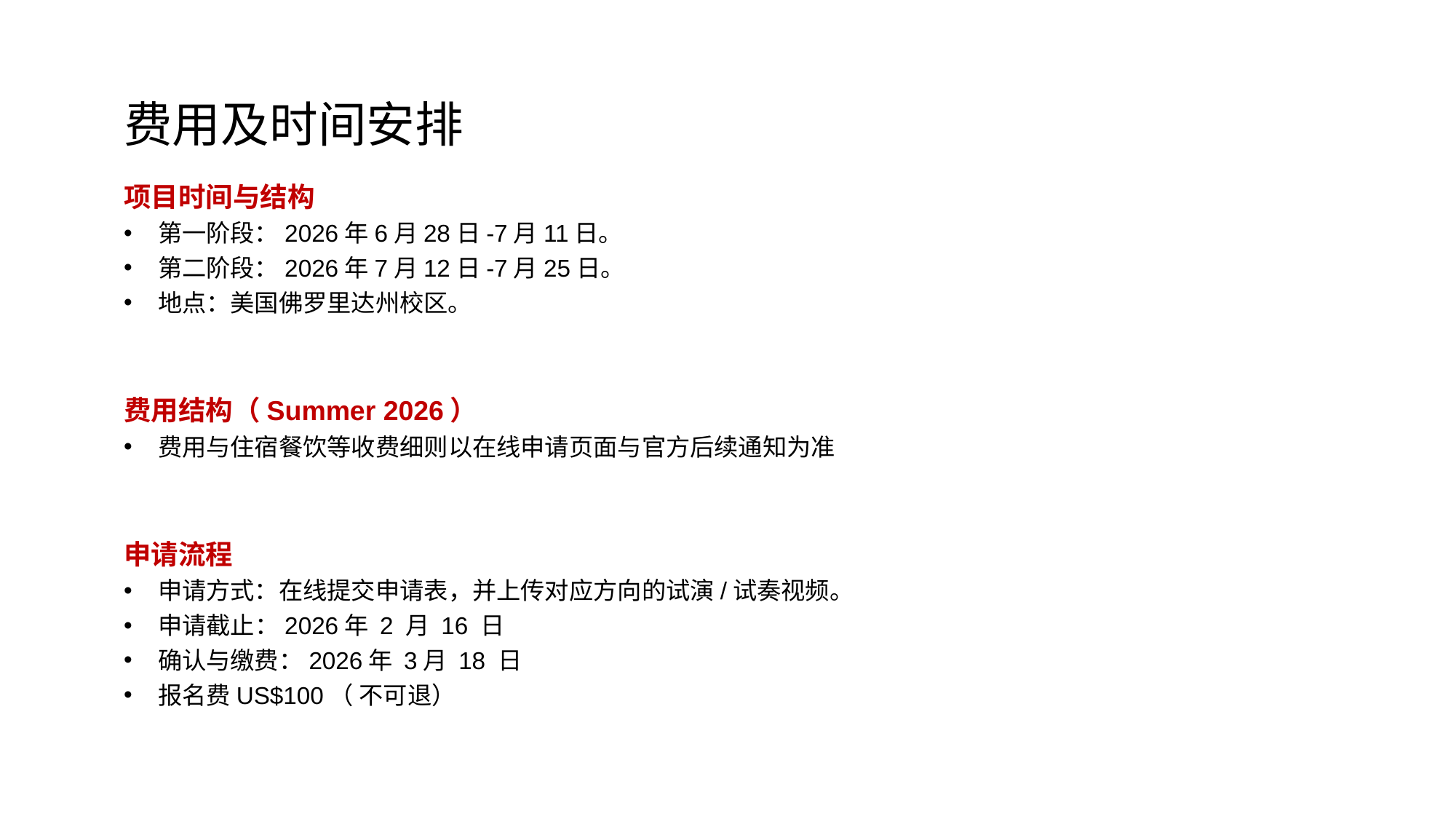

费用及时间安排
项目时间与结构
第一阶段：2026年6月28日-7月11日。
第二阶段：2026年7月12日-7月25日。
地点：美国佛罗里达州校区。

费用结构（Summer 2026）
费用与住宿餐饮等收费细则以在线申请页面与官方后续通知为准

申请流程
申请方式：在线提交申请表，并上传对应方向的试演/试奏视频。
申请截止：2026年 2 月 16 日
确认与缴费：2026年 3月 18 日
报名费US$100（ 不可退）